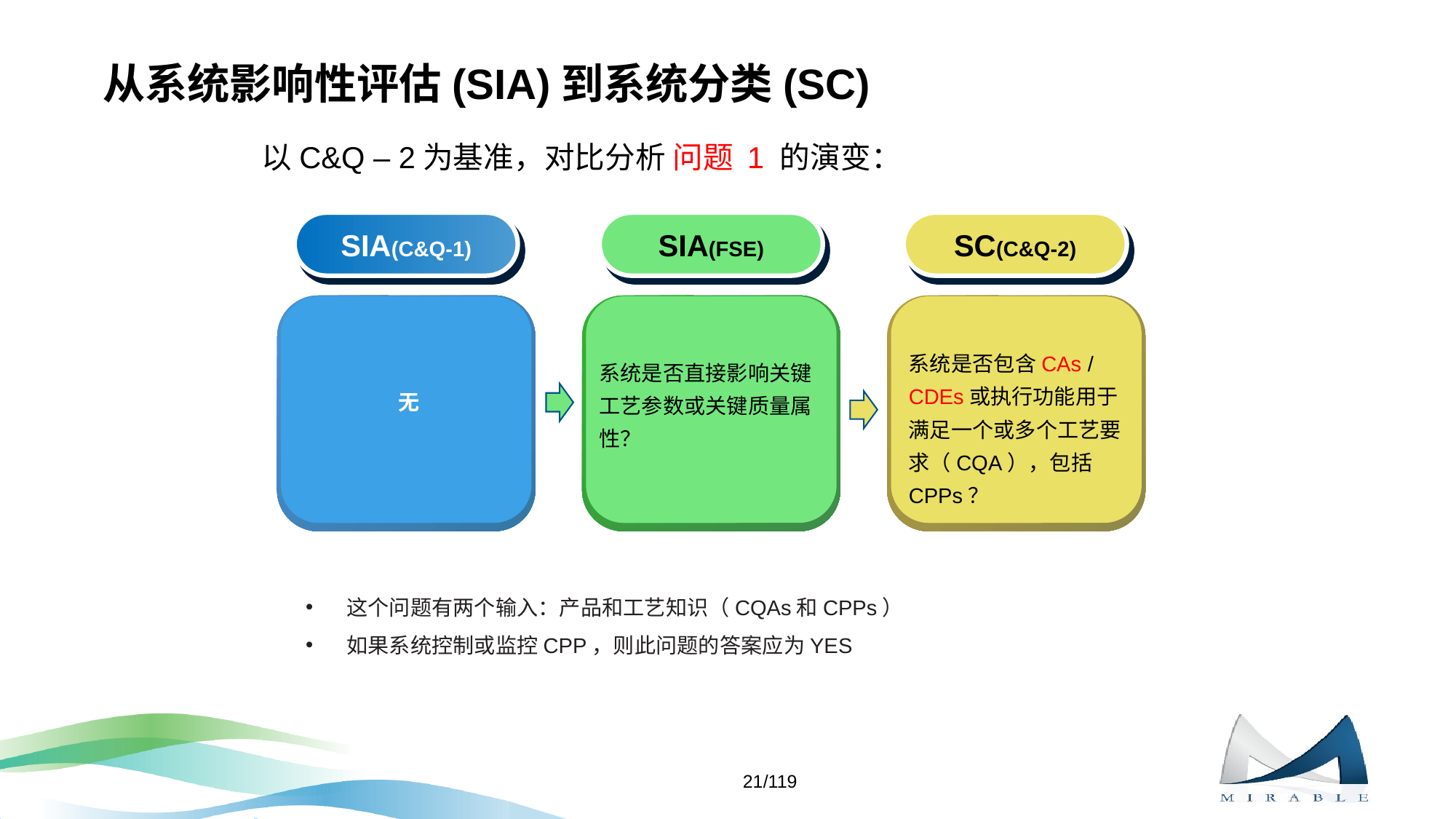

# 从系统影响性评估(SIA)到系统分类(SC)
以C&Q – 2为基准，对比分析 问题 1 的演变：
SIA(C&Q-1)
SIA(FSE)
SC(C&Q-2)

无

系统是否直接影响关键工艺参数或关键质量属性？

系统是否包含CAs / CDEs或执行功能用于满足一个或多个工艺要求（CQA），包括CPPs？

这个问题有两个输入：产品和工艺知识（CQAs和CPPs）
如果系统控制或监控CPP，则此问题的答案应为YES
21/119